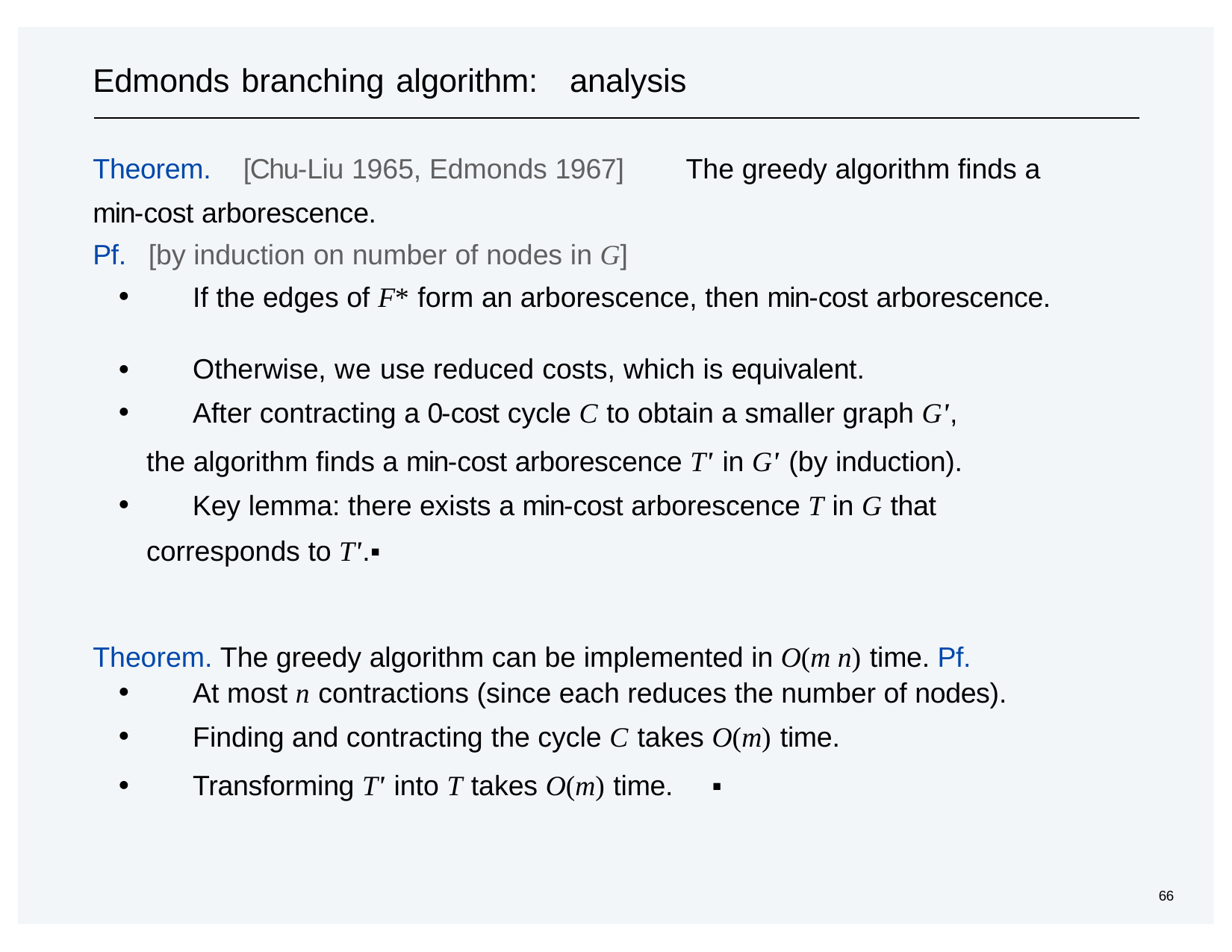

# Edmonds branching algorithm:	analysis

Theorem.	[Chu-Liu 1965, Edmonds 1967]	The greedy algorithm finds a min-cost arborescence.
Pf.	[by induction on number of nodes in G]
・If the edges of F* form an arborescence, then min-cost arborescence.
・Otherwise, we use reduced costs, which is equivalent.
・After contracting a 0-cost cycle C to obtain a smaller graph G',
the algorithm finds a min-cost arborescence T' in G' (by induction).
・Key lemma: there exists a min-cost arborescence T in G that corresponds to T'.	▪
Theorem. The greedy algorithm can be implemented in O(m n) time. Pf.
・At most n contractions (since each reduces the number of nodes).
・Finding and contracting the cycle C takes O(m) time.
・Transforming T' into T takes O(m) time.	▪
66